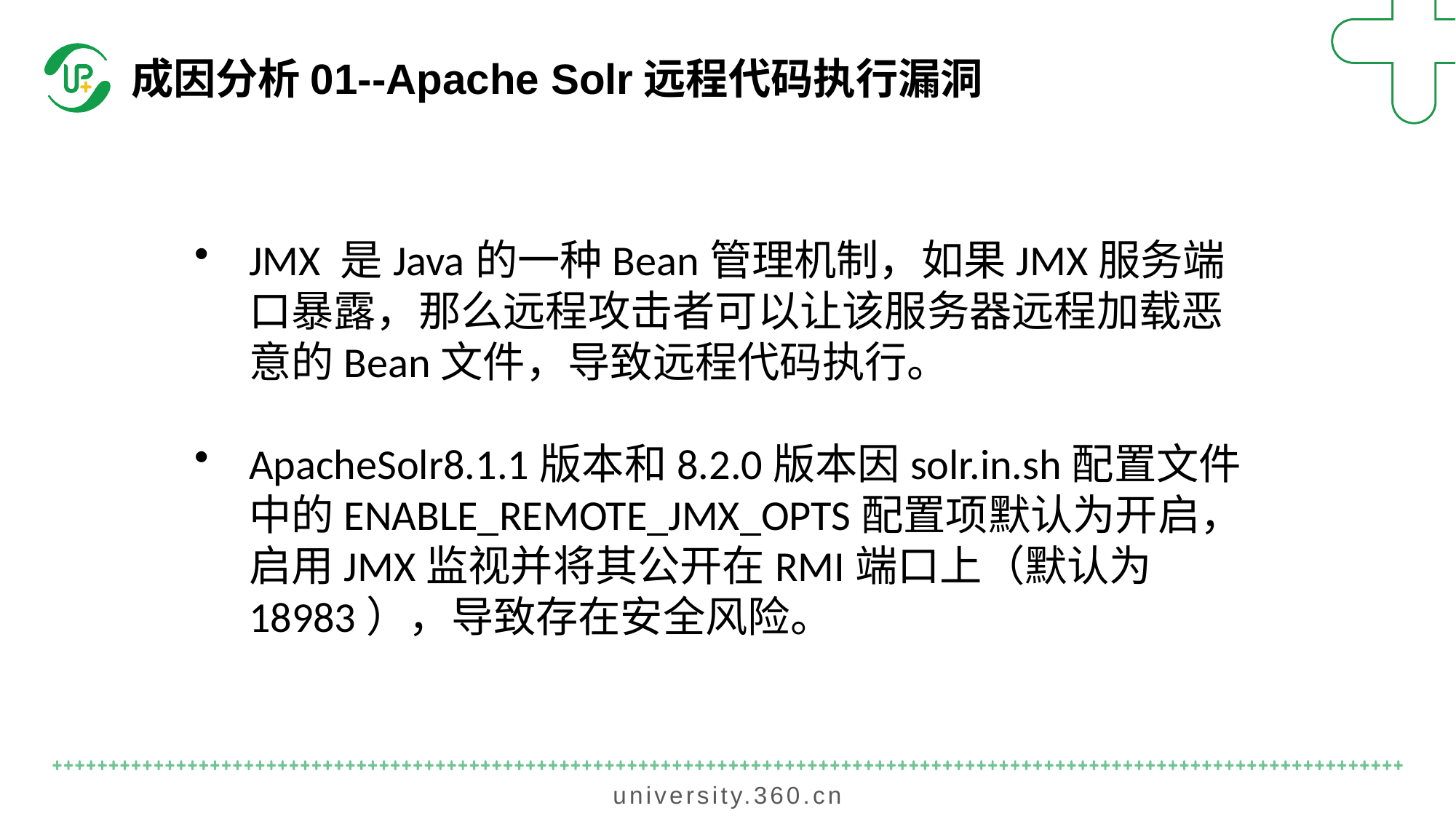

成因分析01--Apache Solr远程代码执行漏洞
JMX 是Java的一种Bean管理机制，如果JMX服务端口暴露，那么远程攻击者可以让该服务器远程加载恶意的Bean文件，导致远程代码执行。

ApacheSolr8.1.1版本和8.2.0版本因solr.in.sh配置文件中的ENABLE_REMOTE_JMX_OPTS配置项默认为开启，启用JMX监视并将其公开在RMI端口上（默认为18983），导致存在安全风险。